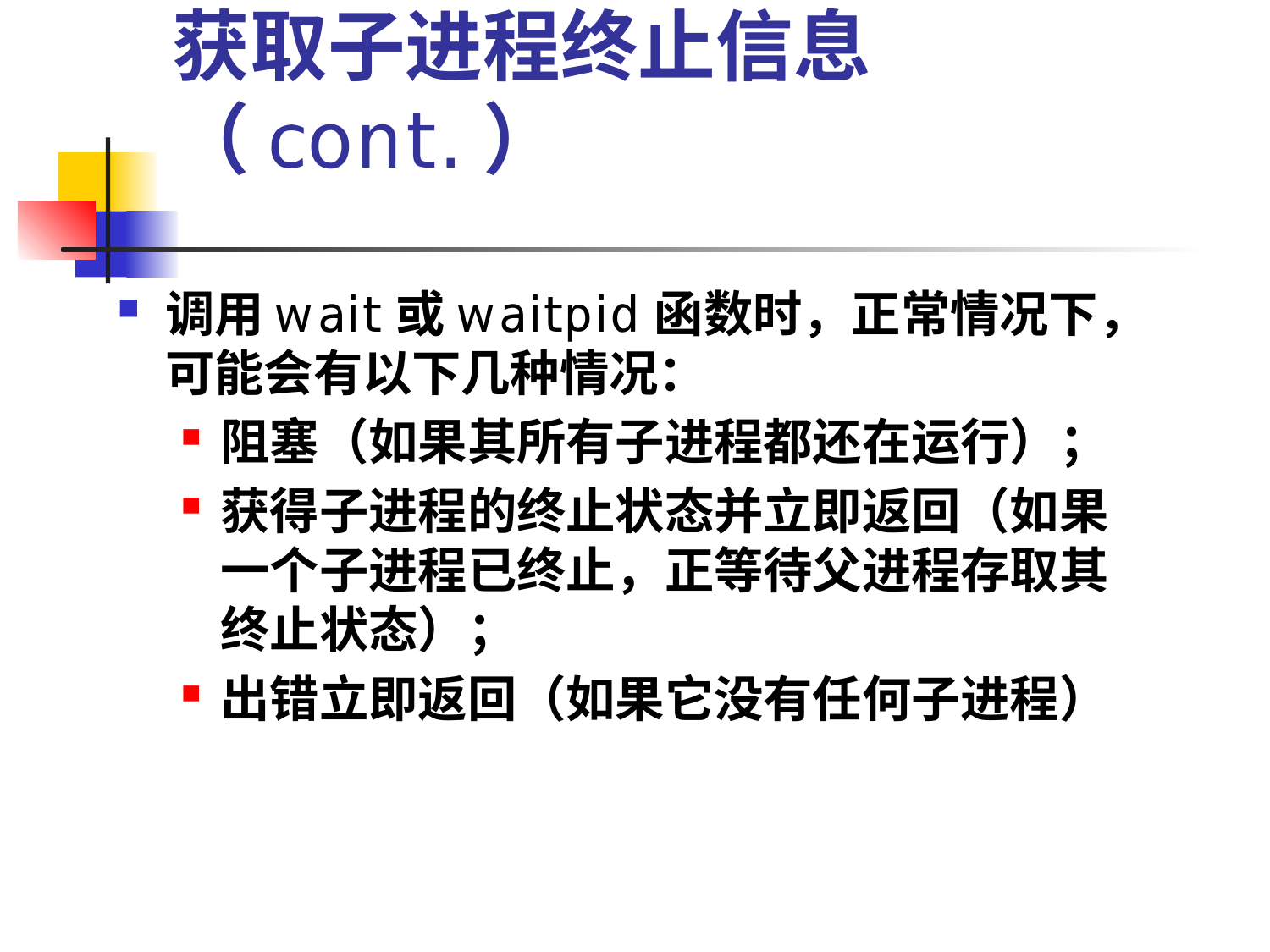

# 获取子进程终止信息（cont.）
调用wait或waitpid函数时，正常情况下，可能会有以下几种情况：
阻塞（如果其所有子进程都还在运行）；
获得子进程的终止状态并立即返回（如果一个子进程已终止，正等待父进程存取其终止状态）；
出错立即返回（如果它没有任何子进程）